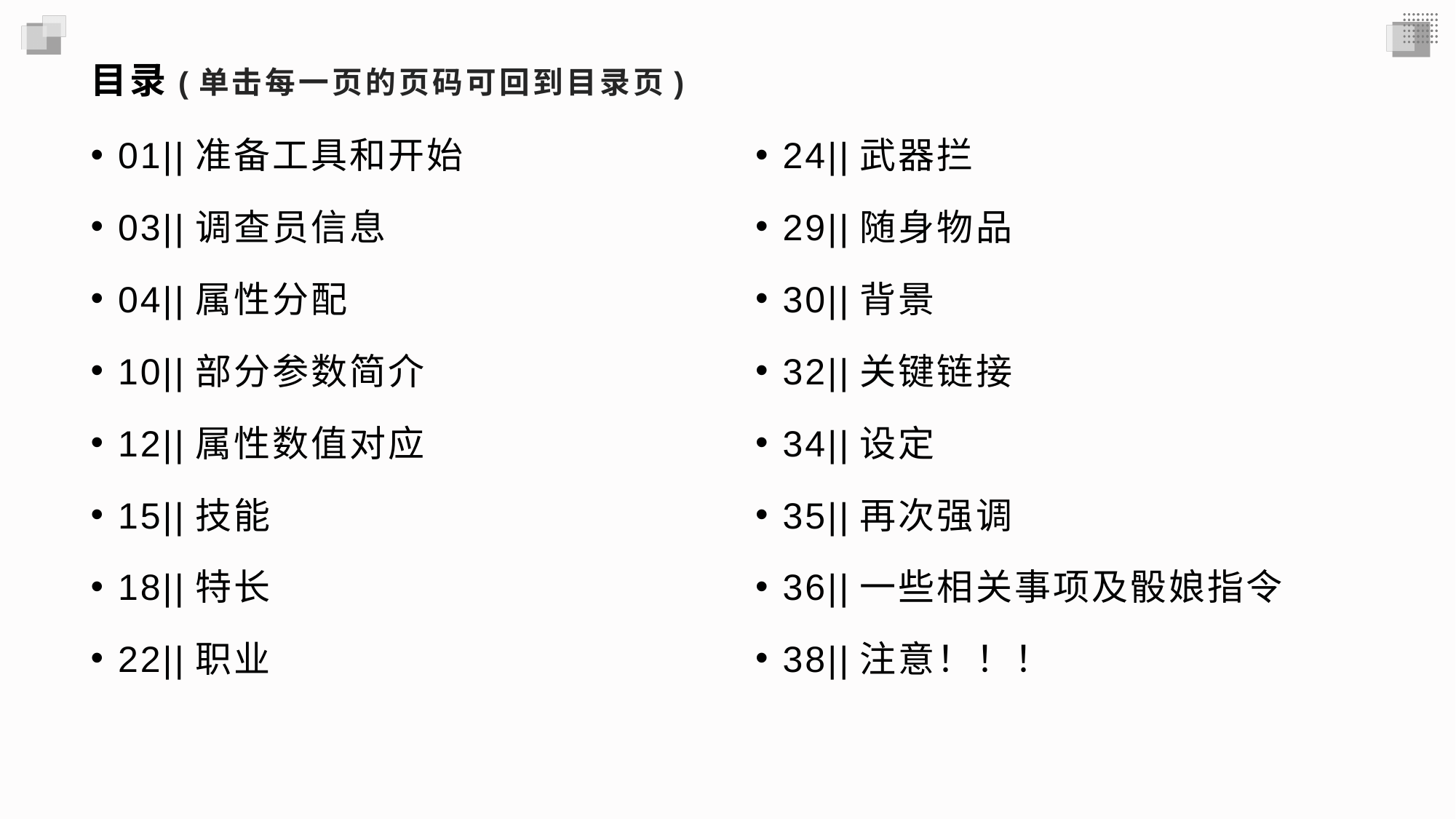

# 目录(单击每一页的页码可回到目录页)
01||准备工具和开始
03||调查员信息
04||属性分配
10||部分参数简介
12||属性数值对应
15||技能
18||特长
22||职业
24||武器拦
29||随身物品
30||背景
32||关键链接
34||设定
35||再次强调
36||一些相关事项及骰娘指令
38||注意！！！